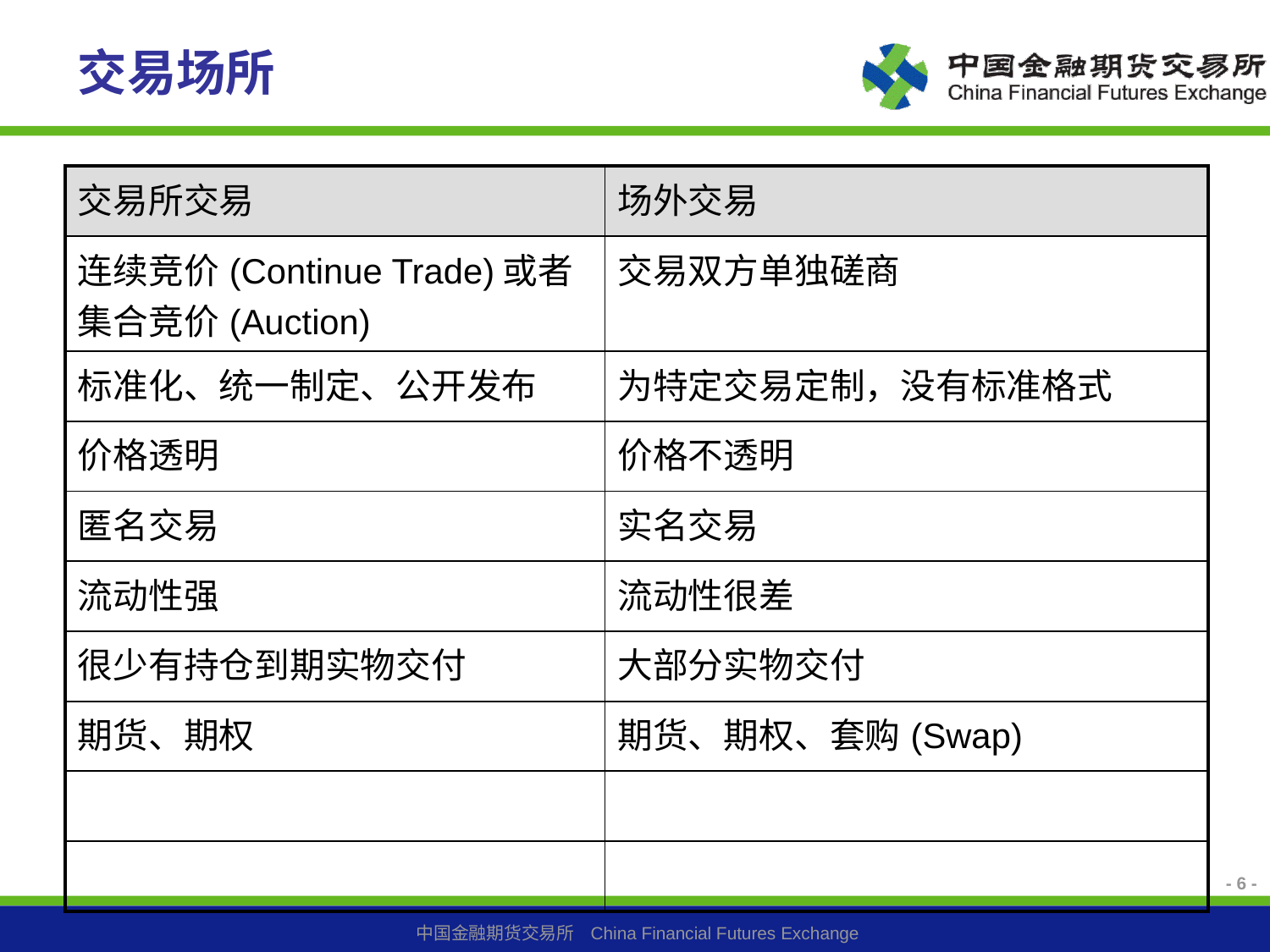

# 交易场所
| 交易所交易 | 场外交易 |
| --- | --- |
| 连续竞价(Continue Trade)或者集合竞价(Auction) | 交易双方单独磋商 |
| 标准化、统一制定、公开发布 | 为特定交易定制，没有标准格式 |
| 价格透明 | 价格不透明 |
| 匿名交易 | 实名交易 |
| 流动性强 | 流动性很差 |
| 很少有持仓到期实物交付 | 大部分实物交付 |
| 期货、期权 | 期货、期权、套购(Swap) |
|  |  |
|  |  |
- 6 -